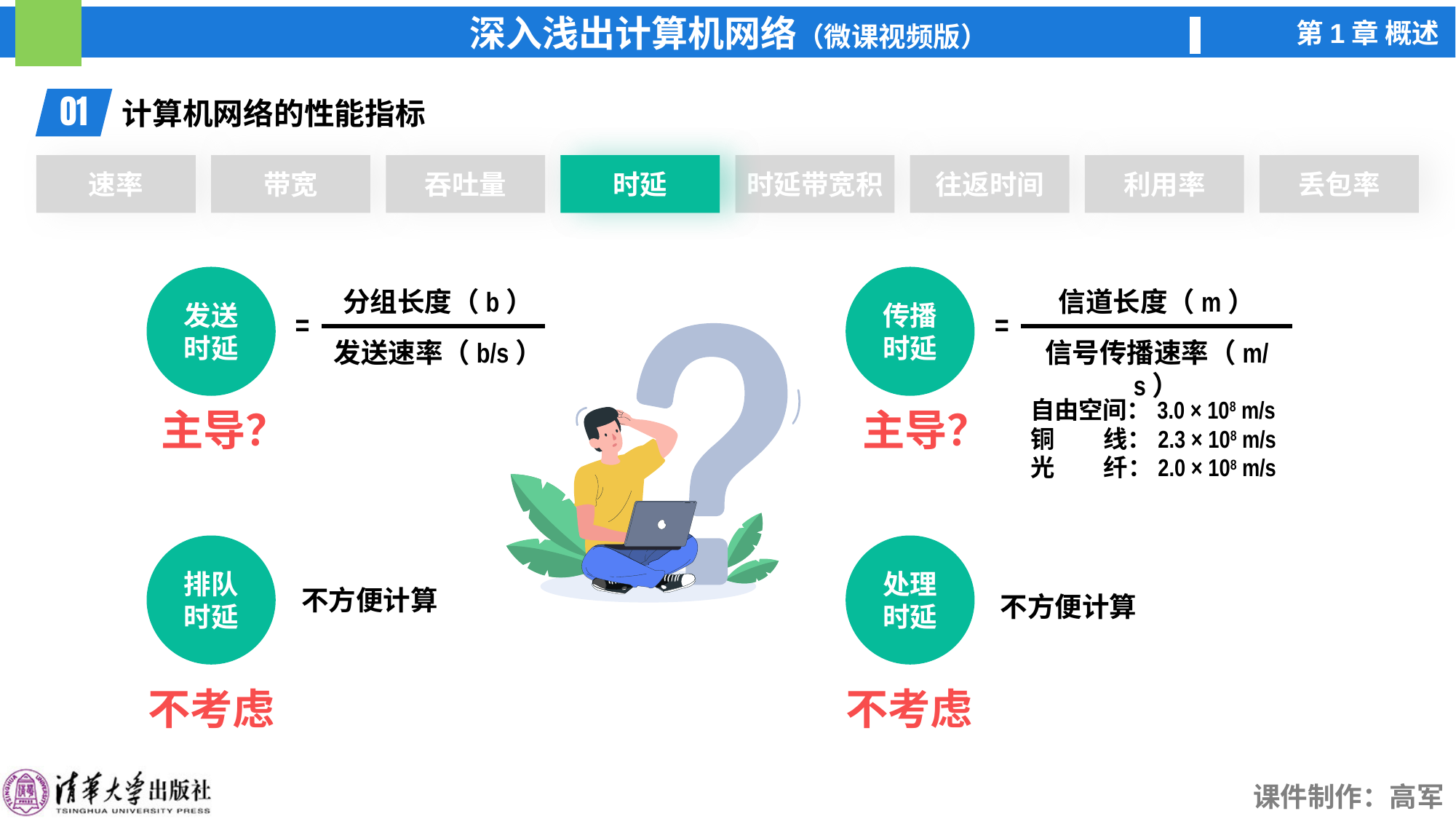

01
计算机网络的性能指标
速率
带宽
吞吐量
时延
时延
时延带宽积
往返时间
利用率
丢包率
发送
时延
传播
时延
分组长度（b）
信道长度（m）
=
=

发送速率（b/s）
信号传播速率（m/s）
自由空间：3.0 × 108 m/s
铜         线：2.3 × 108 m/s
光         纤：2.0 × 108 m/s
排队时延
处理时延
不方便计算
不方便计算
主导？
主导？
不考虑
不考虑